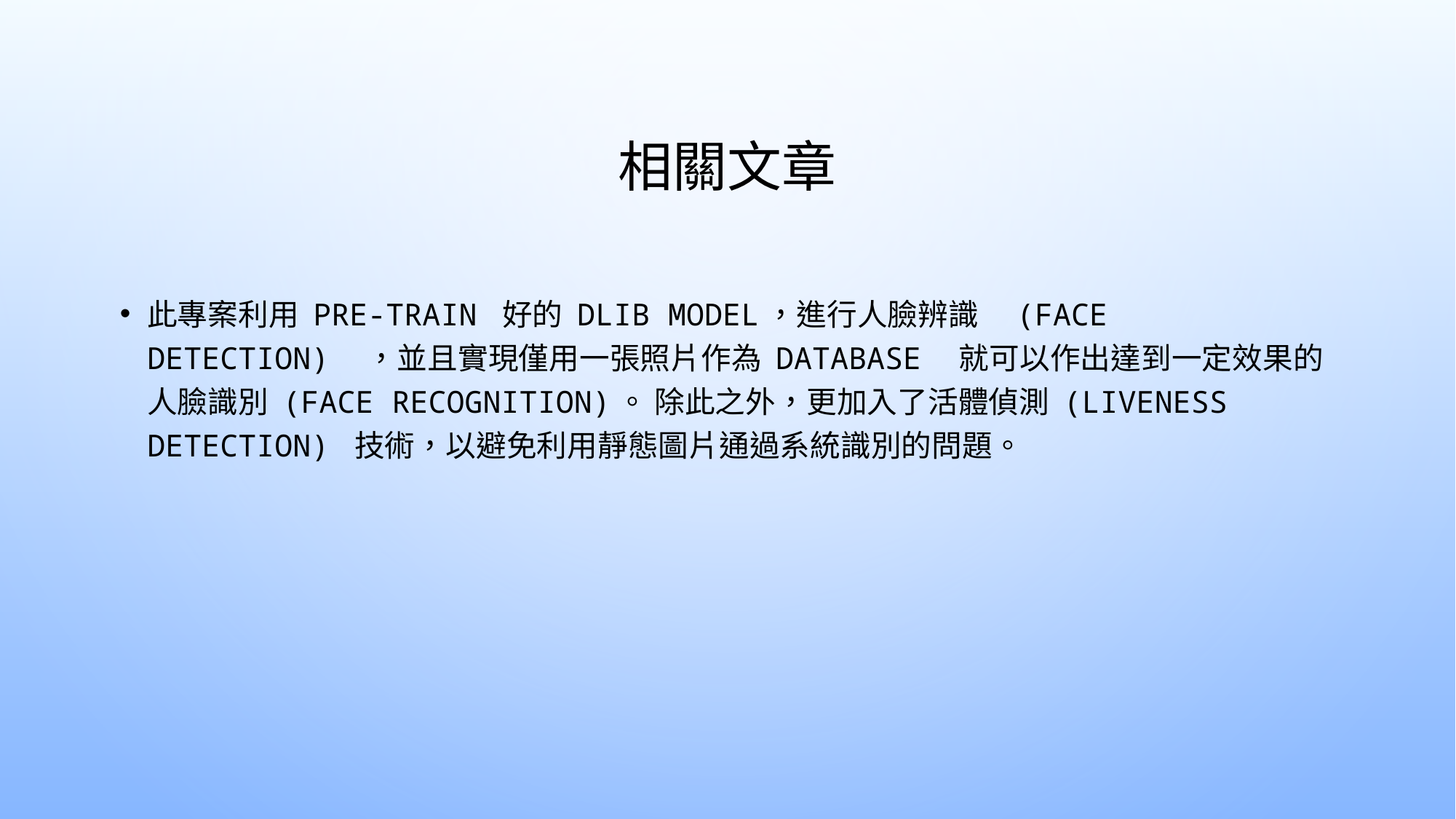

# 相關文章
此專案利用 Pre-train 好的 Dlib model，進行人臉辨識　(Face Detection)　，並且實現僅用一張照片作為 database　就可以作出達到一定效果的人臉識別 (Face Recognition)。 除此之外，更加入了活體偵測 (Liveness Detection) 技術，以避免利用靜態圖片通過系統識別的問題。